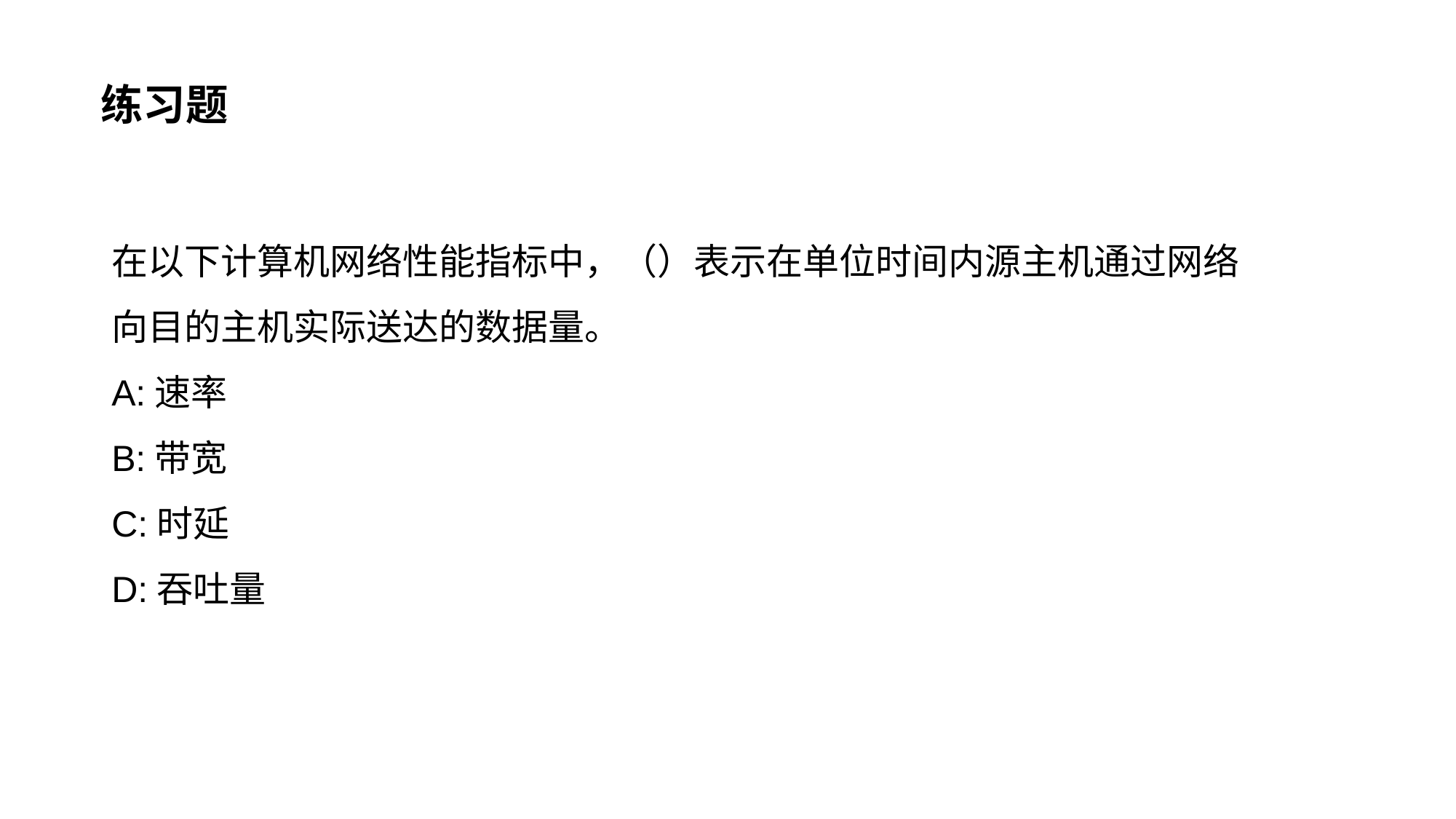

练习题
在以下计算机网络性能指标中，（）表示在单位时间内源主机通过网络向目的主机实际送达的数据量。
A:速率
B:带宽
C:时延
D:吞吐量